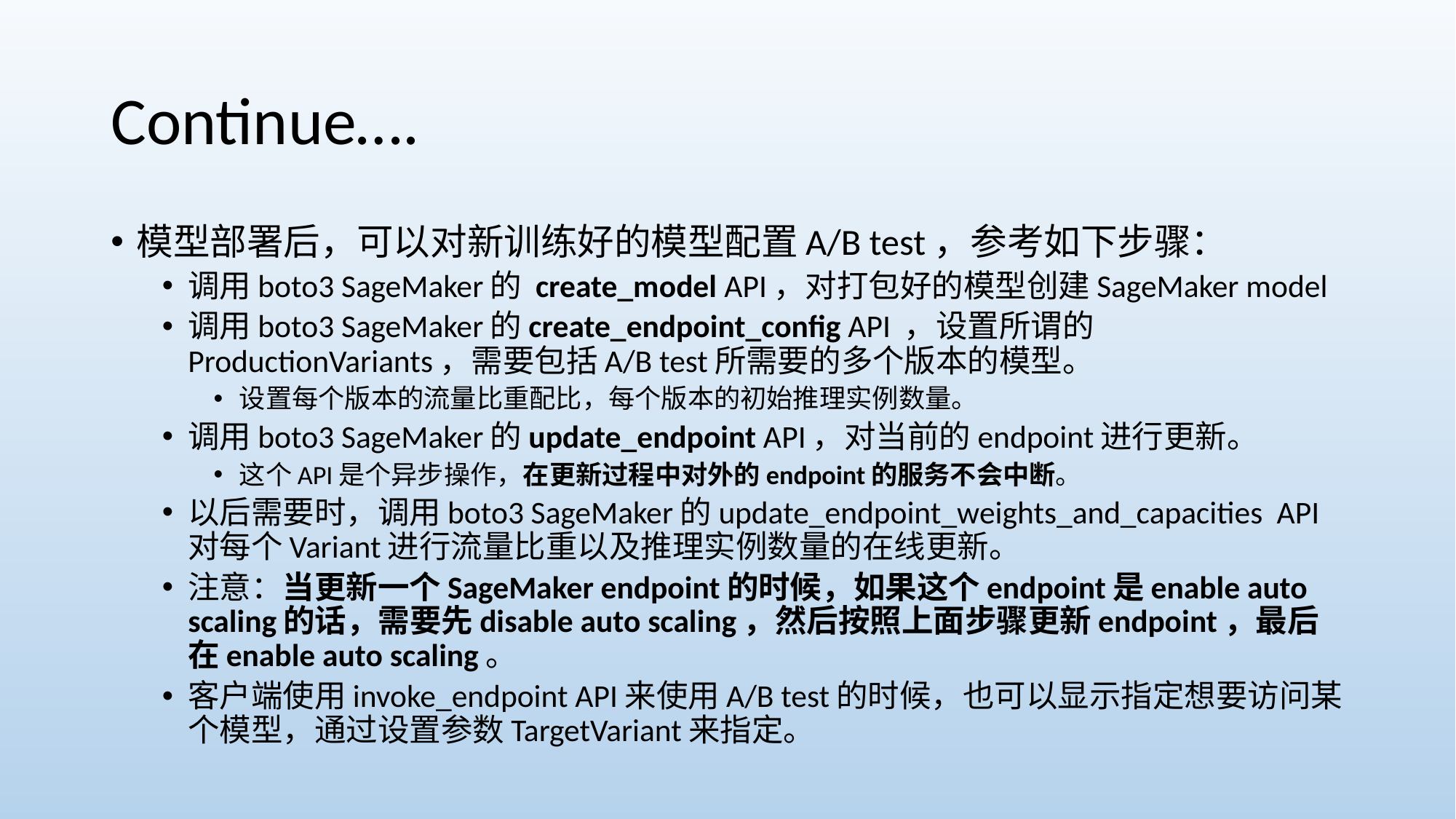

# Continue….
模型部署后，可以对新训练好的模型配置A/B test，参考如下步骤：
调用boto3 SageMaker的 create_model API，对打包好的模型创建SageMaker model
调用boto3 SageMaker的create_endpoint_config API ，设置所谓的ProductionVariants，需要包括A/B test所需要的多个版本的模型。
设置每个版本的流量比重配比，每个版本的初始推理实例数量。
调用boto3 SageMaker的update_endpoint API，对当前的endpoint进行更新。
这个API是个异步操作，在更新过程中对外的endpoint的服务不会中断。
以后需要时，调用boto3 SageMaker的update_endpoint_weights_and_capacities  API对每个Variant进行流量比重以及推理实例数量的在线更新。
注意：当更新一个SageMaker endpoint的时候，如果这个endpoint是enable auto scaling的话，需要先disable auto scaling，然后按照上面步骤更新endpoint，最后在enable auto scaling。
客户端使用invoke_endpoint API来使用A/B test的时候，也可以显示指定想要访问某个模型，通过设置参数TargetVariant来指定。